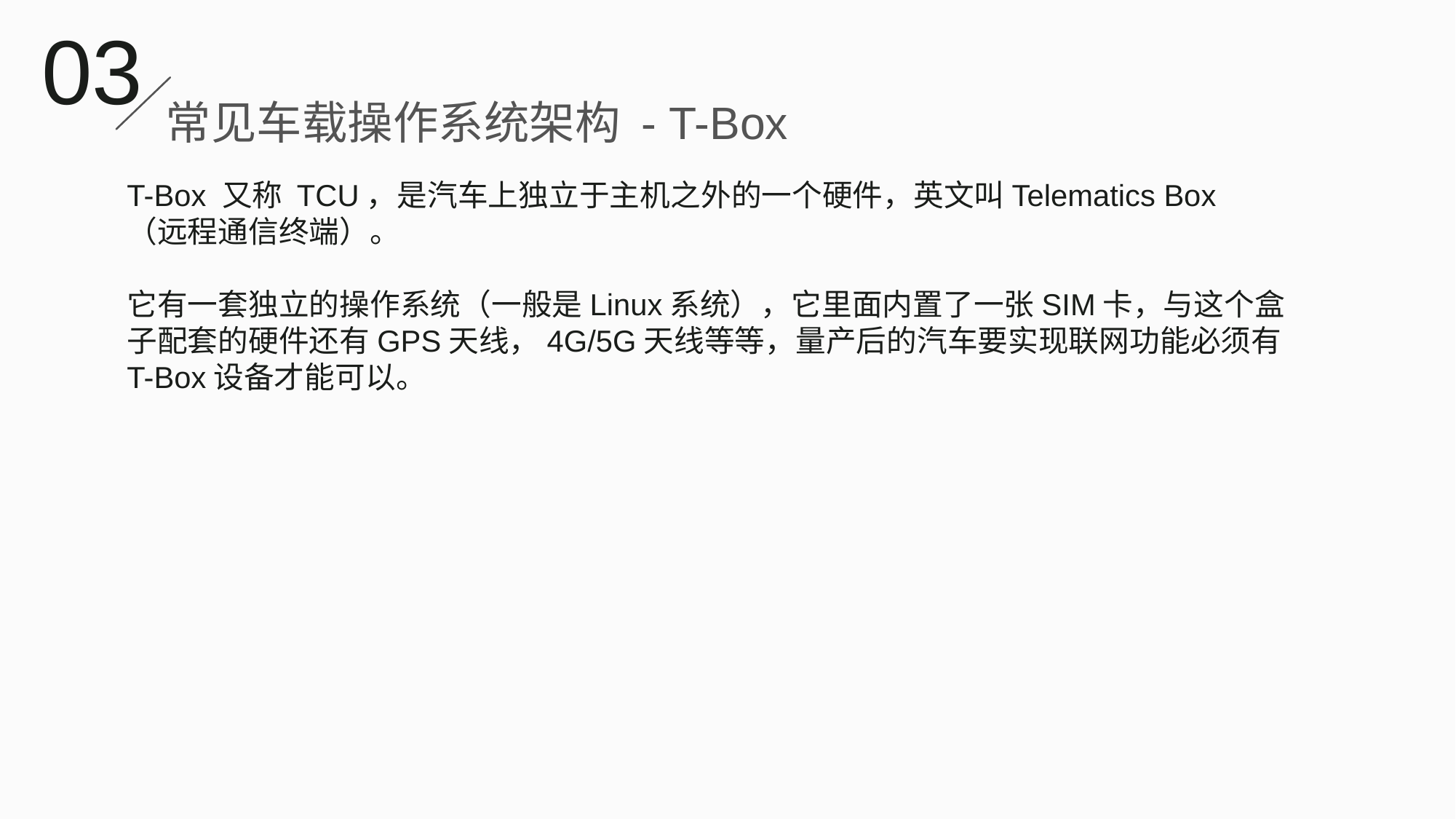

03
常见车载操作系统架构 - T-Box
T-Box 又称 TCU，是汽车上独立于主机之外的一个硬件，英文叫Telematics Box （远程通信终端）。

它有一套独立的操作系统（一般是Linux系统），它里面内置了一张SIM卡，与这个盒子配套的硬件还有GPS天线，4G/5G天线等等，量产后的汽车要实现联网功能必须有T-Box设备才能可以。